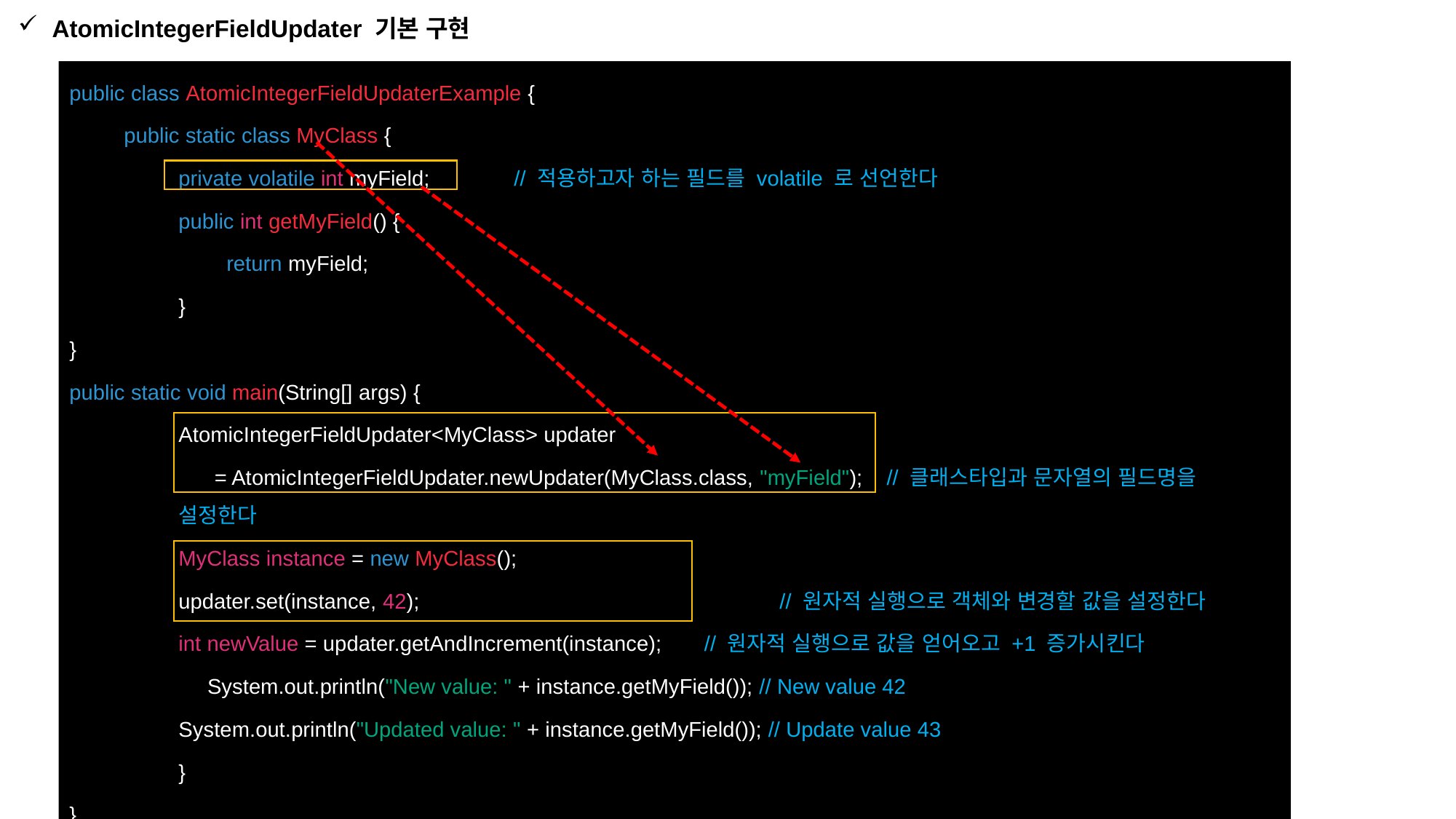

AtomicIntegerFieldUpdater 기본 구현
public class AtomicIntegerFieldUpdaterExample {
public static class MyClass {
private volatile int myField;              // 적용하고자 하는 필드를 volatile 로 선언한다
public int getMyField() {
        return myField;
}
}
public static void main(String[] args) {
AtomicIntegerFieldUpdater<MyClass> updater
      = AtomicIntegerFieldUpdater.newUpdater(MyClass.class, "myField");    // 클래스타입과 문자열의 필드명을 설정한다
	MyClass instance = new MyClass();
	updater.set(instance, 42);                                                            // 원자적 실행으로 객체와 변경할 값을 설정한다
	int newValue = updater.getAndIncrement(instance);       // 원자적 실행으로 값을 얻어오고 +1 증가시킨다
                       System.out.println("New value: " + instance.getMyField()); // New value 42
	System.out.println("Updated value: " + instance.getMyField()); // Update value 43 43
	}
}